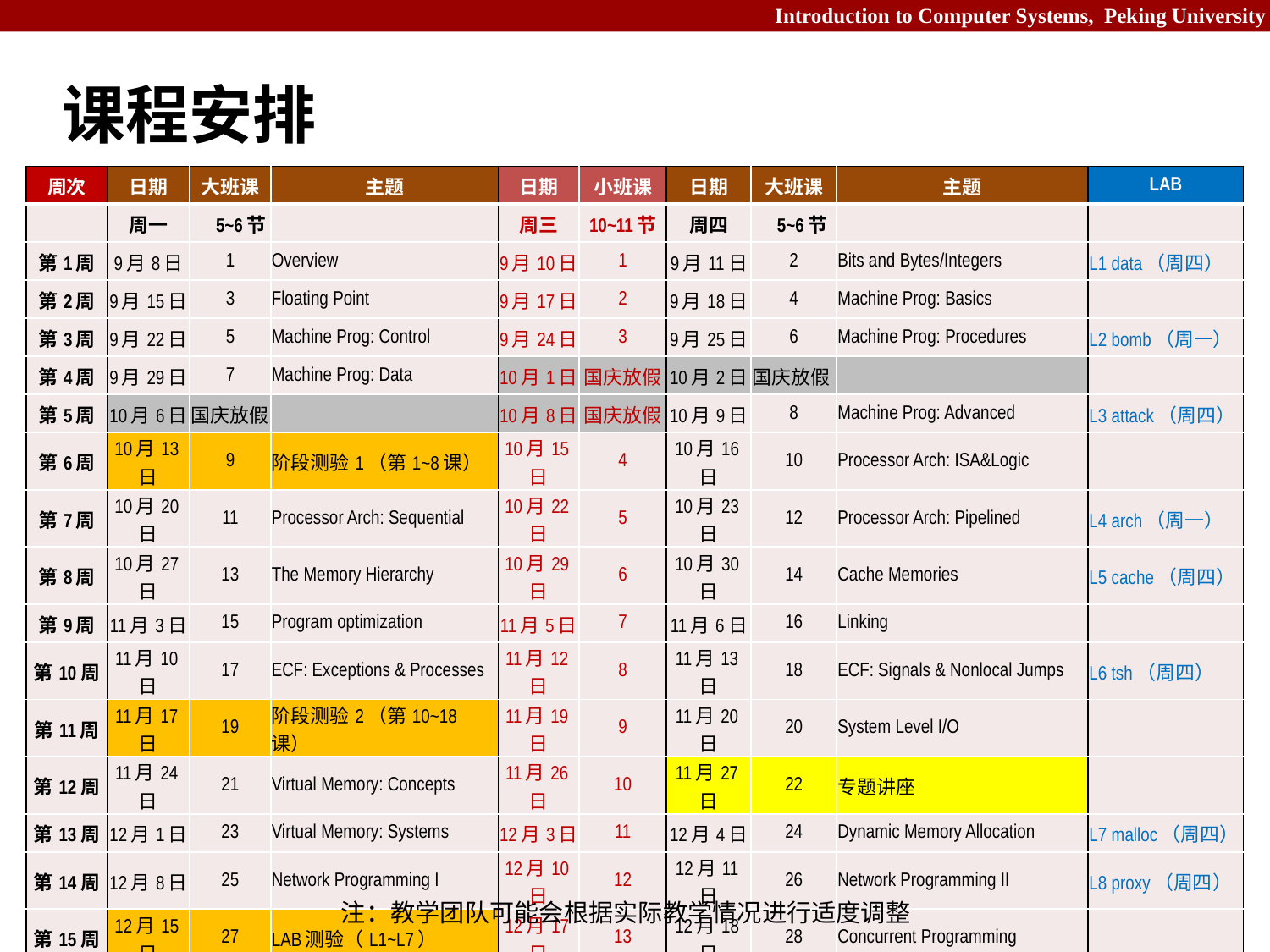

# 课程安排
| 周次 | 日期 | 大班课 | 主题 | 日期 | 小班课 | 日期 | 大班课 | 主题 | LAB |
| --- | --- | --- | --- | --- | --- | --- | --- | --- | --- |
|  | 周一 | 5~6节 |  | 周三 | 10~11节 | 周四 | 5~6节 |  |  |
| 第1周 | 9月8日 | 1 | Overview | 9月10日 | 1 | 9月11日 | 2 | Bits and Bytes/Integers | L1 data（周四） |
| 第2周 | 9月15日 | 3 | Floating Point | 9月17日 | 2 | 9月18日 | 4 | Machine Prog: Basics |  |
| 第3周 | 9月22日 | 5 | Machine Prog: Control | 9月24日 | 3 | 9月25日 | 6 | Machine Prog: Procedures | L2 bomb（周一） |
| 第4周 | 9月29日 | 7 | Machine Prog: Data | 10月1日 | 国庆放假 | 10月2日 | 国庆放假 |  |  |
| 第5周 | 10月6日 | 国庆放假 |  | 10月8日 | 国庆放假 | 10月9日 | 8 | Machine Prog: Advanced | L3 attack（周四） |
| 第6周 | 10月13日 | 9 | 阶段测验1（第1~8课） | 10月15日 | 4 | 10月16日 | 10 | Processor Arch: ISA&Logic |  |
| 第7周 | 10月20日 | 11 | Processor Arch: Sequential | 10月22日 | 5 | 10月23日 | 12 | Processor Arch: Pipelined | L4 arch（周一） |
| 第8周 | 10月27日 | 13 | The Memory Hierarchy | 10月29日 | 6 | 10月30日 | 14 | Cache Memories | L5 cache（周四） |
| 第9周 | 11月3日 | 15 | Program optimization | 11月5日 | 7 | 11月6日 | 16 | Linking |  |
| 第10周 | 11月10日 | 17 | ECF: Exceptions & Processes | 11月12日 | 8 | 11月13日 | 18 | ECF: Signals & Nonlocal Jumps | L6 tsh（周四） |
| 第11周 | 11月17日 | 19 | 阶段测验2（第10~18课） | 11月19日 | 9 | 11月20日 | 20 | System Level I/O |  |
| 第12周 | 11月24日 | 21 | Virtual Memory: Concepts | 11月26日 | 10 | 11月27日 | 22 | 专题讲座 |  |
| 第13周 | 12月1日 | 23 | Virtual Memory: Systems | 12月3日 | 11 | 12月4日 | 24 | Dynamic Memory Allocation | L7 malloc（周四） |
| 第14周 | 12月8日 | 25 | Network Programming I | 12月10日 | 12 | 12月11日 | 26 | Network Programming II | L8 proxy（周四） |
| 第15周 | 12月15日 | 27 | LAB测验（L1~L7） | 12月17日 | 13 | 12月18日 | 28 | Concurrent Programming |  |
| 第16周 | 12月22日 | 29 | Synchronization: Basic | 12月24日 | 14 | 12月25日 | 30 | Synchronization: Advanced |  |
| 考试周 | 12月29日 |  | 期末考试（周一下午） |  |  |  |  |  |  |
注：教学团队可能会根据实际教学情况进行适度调整